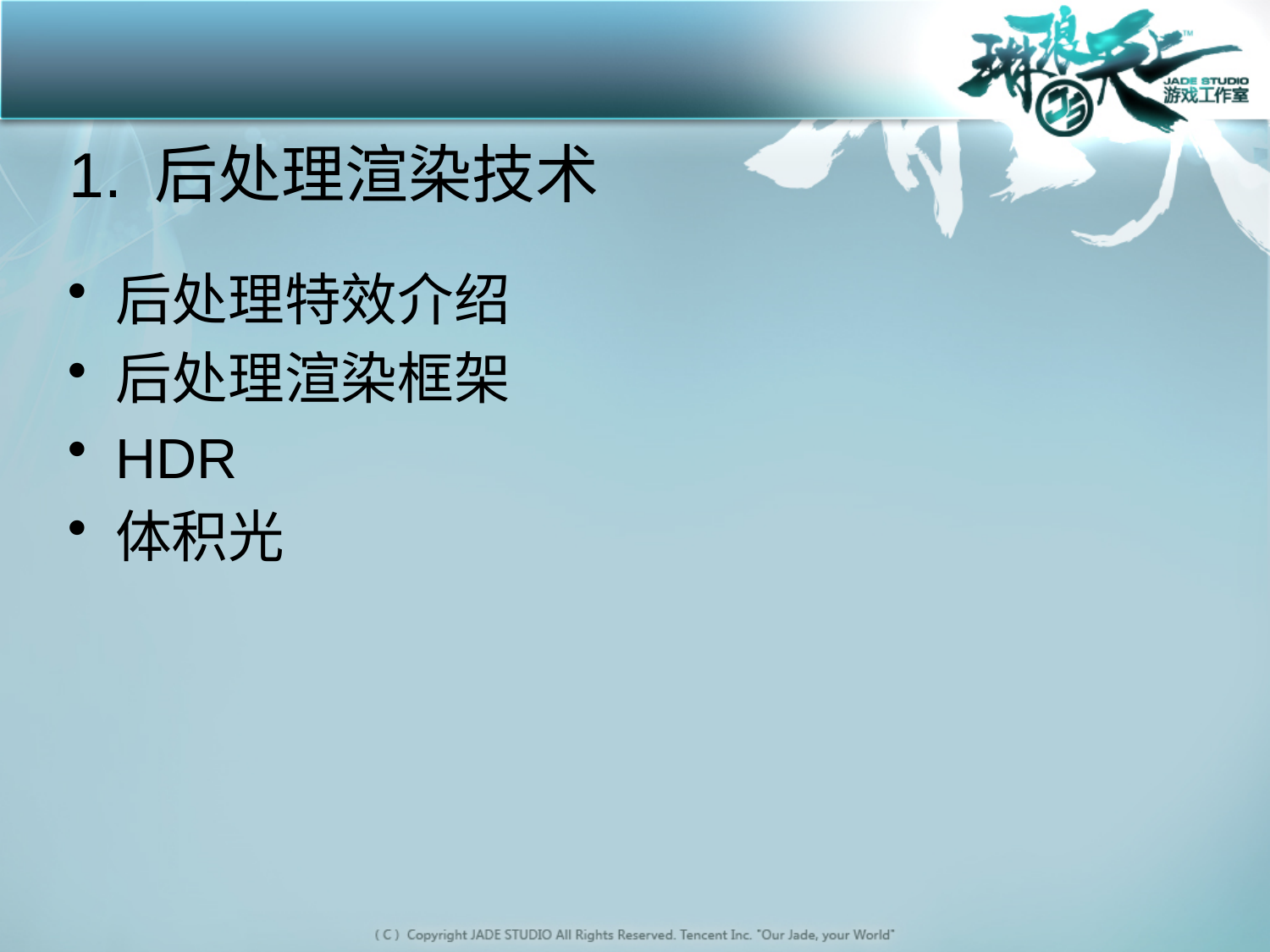

# 1. 后处理渲染技术
后处理特效介绍
后处理渲染框架
HDR
体积光